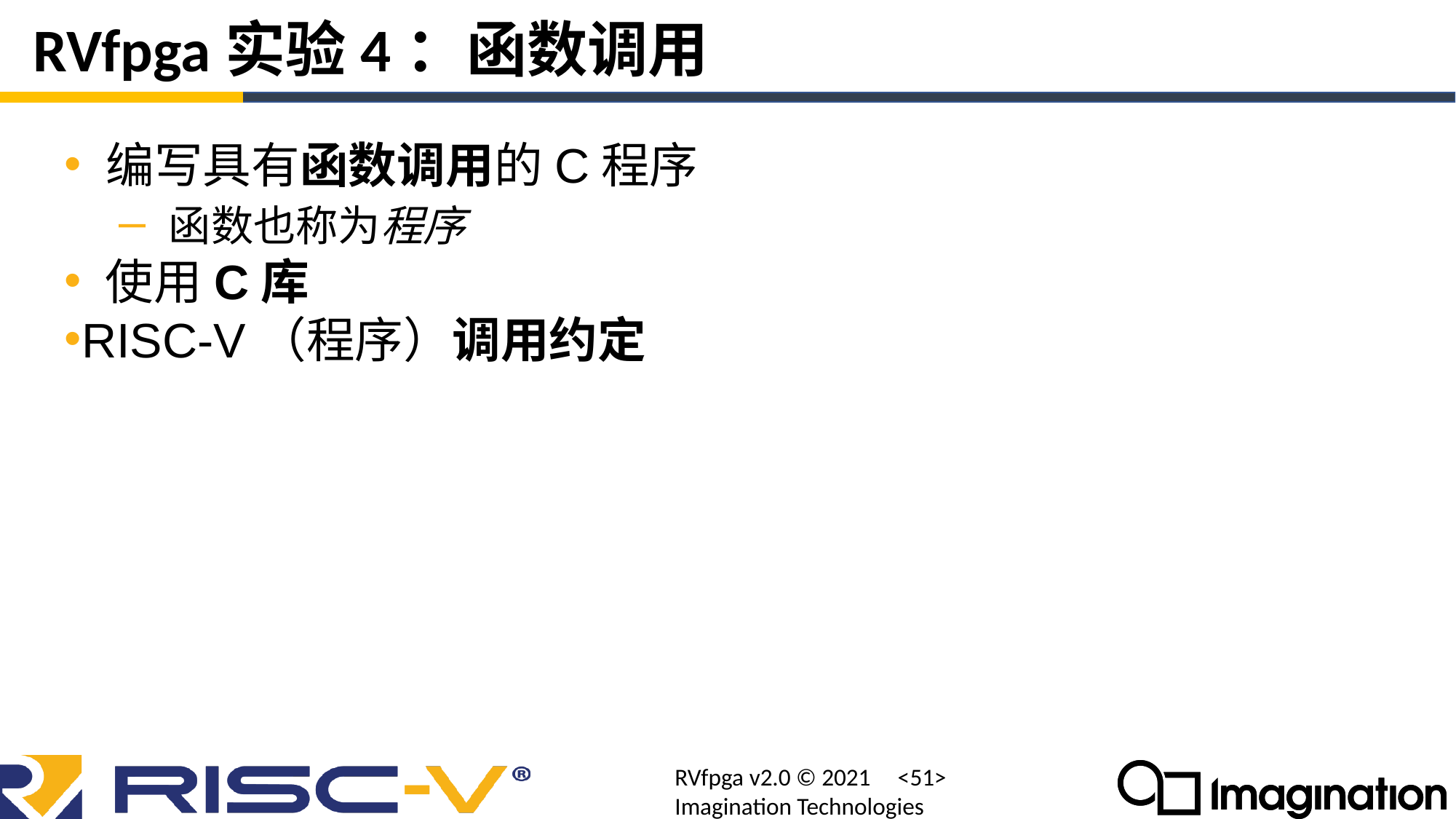

# RVfpga实验4：函数调用
编写具有函数调用的C程序
 函数也称为程序
使用C库
RISC-V（程序）调用约定